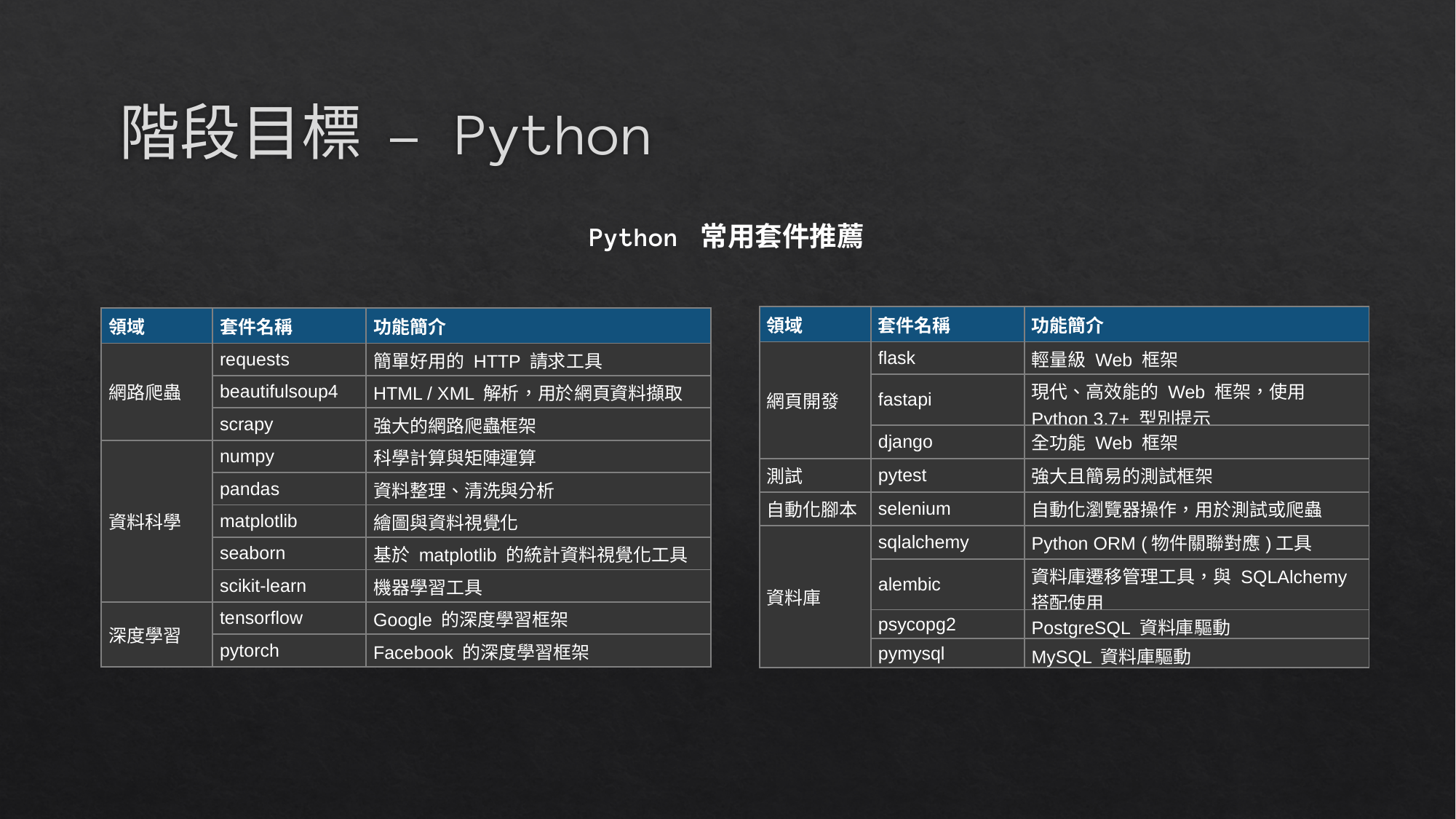

# 階段目標 - Python
Python 常用套件推薦
| 領域 | 套件名稱 | 功能簡介 |
| --- | --- | --- |
| 網頁開發 | flask | 輕量級 Web 框架 |
|  | fastapi | 現代、高效能的 Web 框架，使用 Python 3.7+ 型別提示 |
|  | django | 全功能 Web 框架 |
| 測試 | pytest | 強大且簡易的測試框架 |
| 自動化腳本 | selenium | 自動化瀏覽器操作，用於測試或爬蟲 |
| 資料庫 | sqlalchemy | Python ORM (物件關聯對應)工具 |
|  | alembic | 資料庫遷移管理工具，與 SQLAlchemy 搭配使用 |
|  | psycopg2 | PostgreSQL 資料庫驅動 |
|  | pymysql | MySQL 資料庫驅動 |
| 領域 | 套件名稱 | 功能簡介 |
| --- | --- | --- |
| 網路爬蟲 | requests | 簡單好用的 HTTP 請求工具 |
|  | beautifulsoup4 | HTML / XML 解析，用於網頁資料擷取 |
|  | scrapy | 強大的網路爬蟲框架 |
| 資料科學 | numpy | 科學計算與矩陣運算 |
|  | pandas | 資料整理、清洗與分析 |
|  | matplotlib | 繪圖與資料視覺化 |
|  | seaborn | 基於 matplotlib 的統計資料視覺化工具 |
|  | scikit-learn | 機器學習工具 |
| 深度學習 | tensorflow | Google 的深度學習框架 |
|  | pytorch | Facebook 的深度學習框架 |